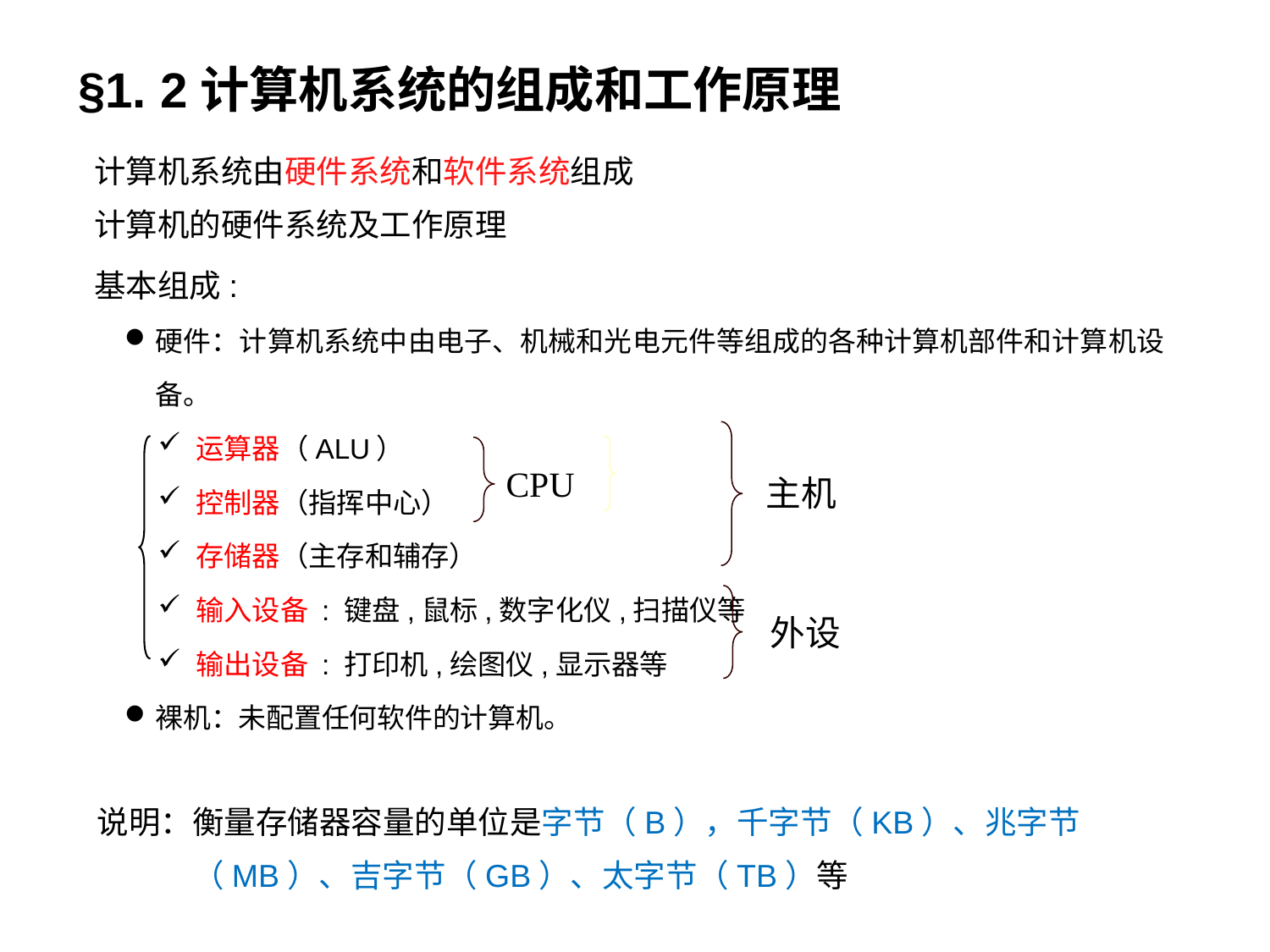

# §1. 2计算机系统的组成和工作原理
计算机系统由硬件系统和软件系统组成
计算机的硬件系统及工作原理
基本组成:
硬件：计算机系统中由电子、机械和光电元件等组成的各种计算机部件和计算机设备。
运算器（ALU）
控制器（指挥中心）
存储器（主存和辅存）
输入设备 : 键盘,鼠标,数字化仪,扫描仪等
输出设备 : 打印机,绘图仪,显示器等
裸机：未配置任何软件的计算机。

说明：衡量存储器容量的单位是字节（B），千字节（KB）、兆字节（MB）、吉字节（GB）、太字节（TB）等

CPU

主机
外设